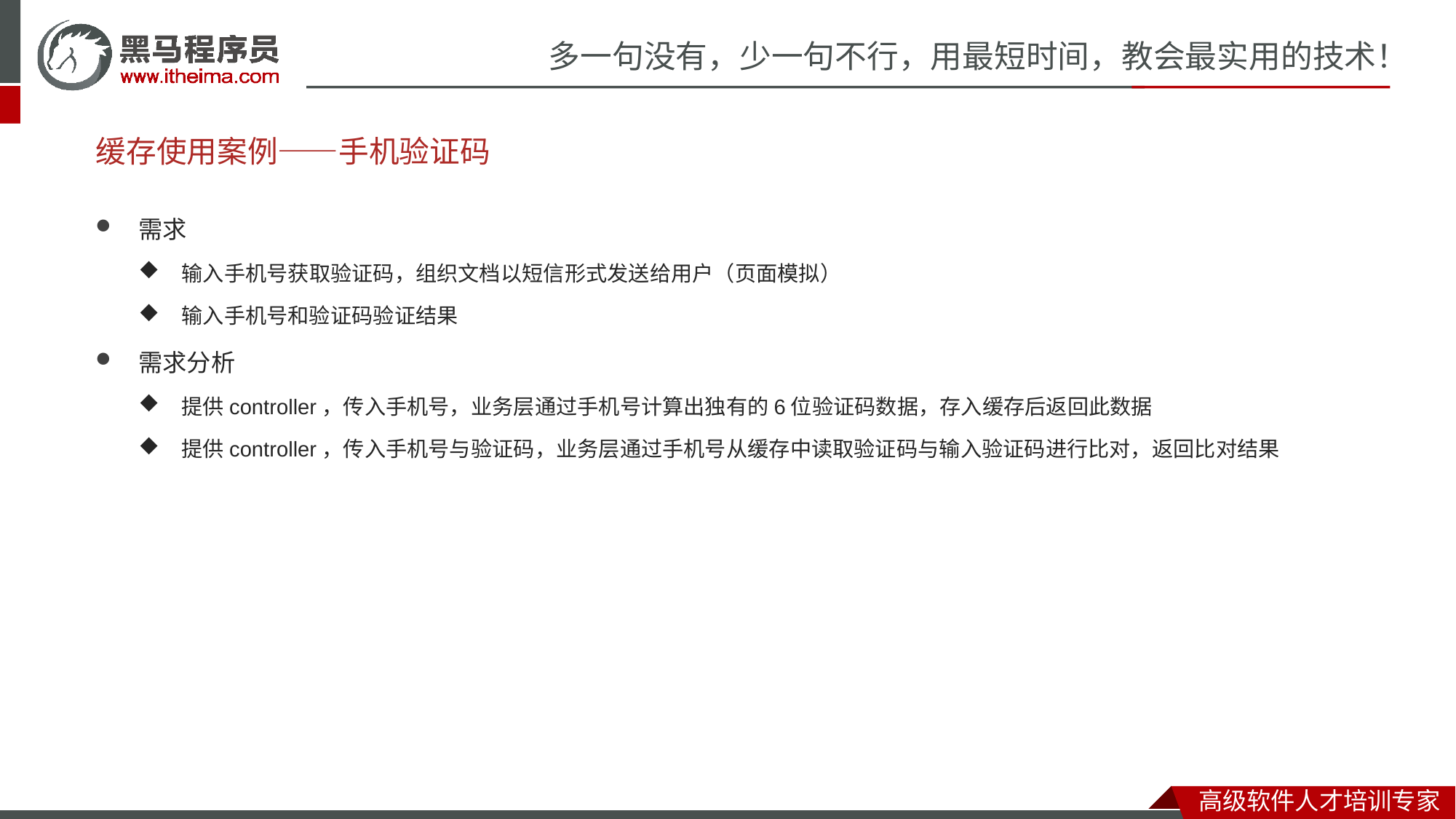

# 缓存使用案例——手机验证码
需求
输入手机号获取验证码，组织文档以短信形式发送给用户（页面模拟）
输入手机号和验证码验证结果
需求分析
提供controller，传入手机号，业务层通过手机号计算出独有的6位验证码数据，存入缓存后返回此数据
提供controller，传入手机号与验证码，业务层通过手机号从缓存中读取验证码与输入验证码进行比对，返回比对结果